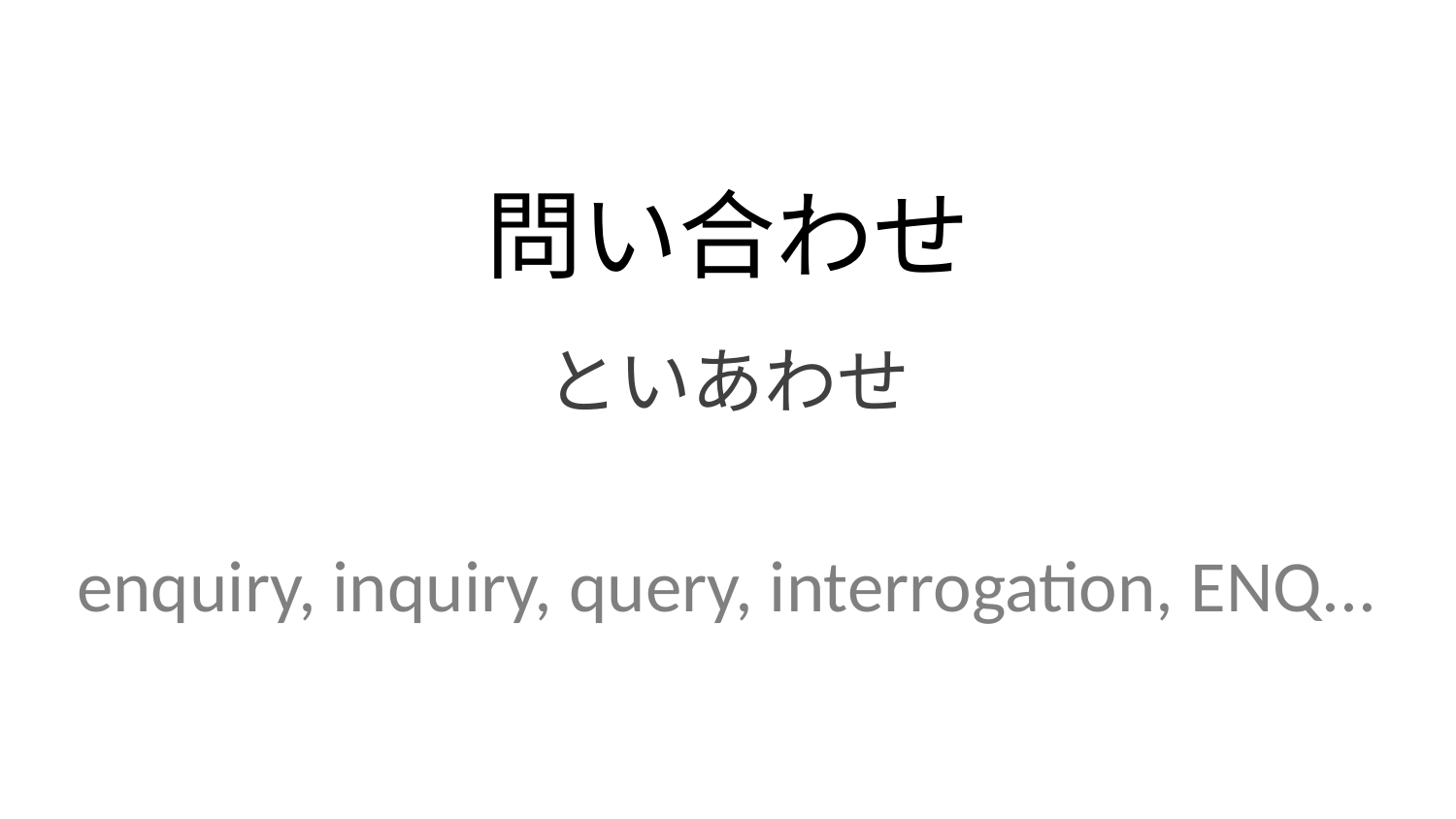

問い合わせ

といあわせ
enquiry, inquiry, query, interrogation, ENQ...